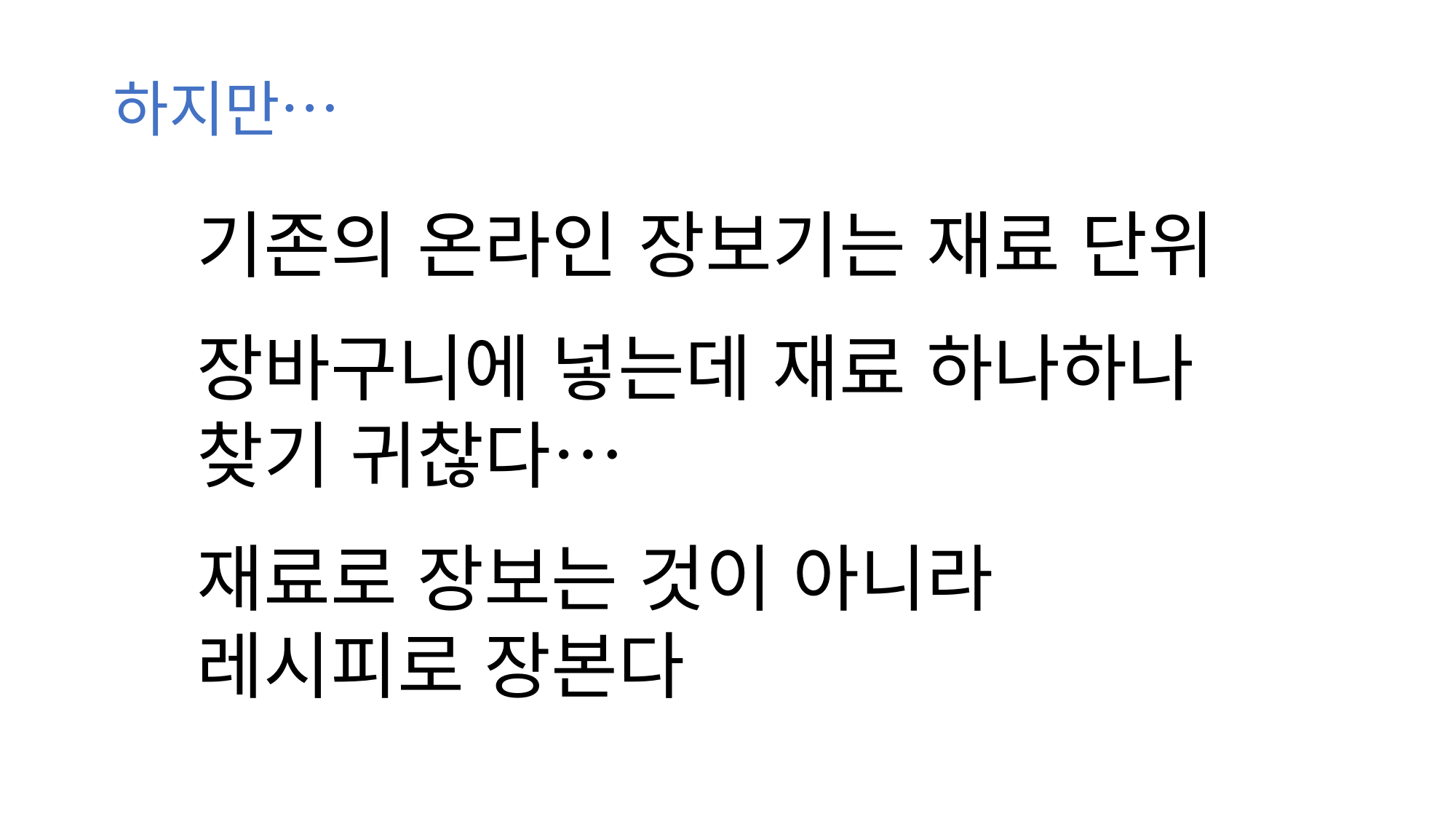

하지만…
기존의 온라인 장보기는 재료 단위
장바구니에 넣는데 재료 하나하나 찾기 귀찮다…
재료로 장보는 것이 아니라 레시피로 장본다